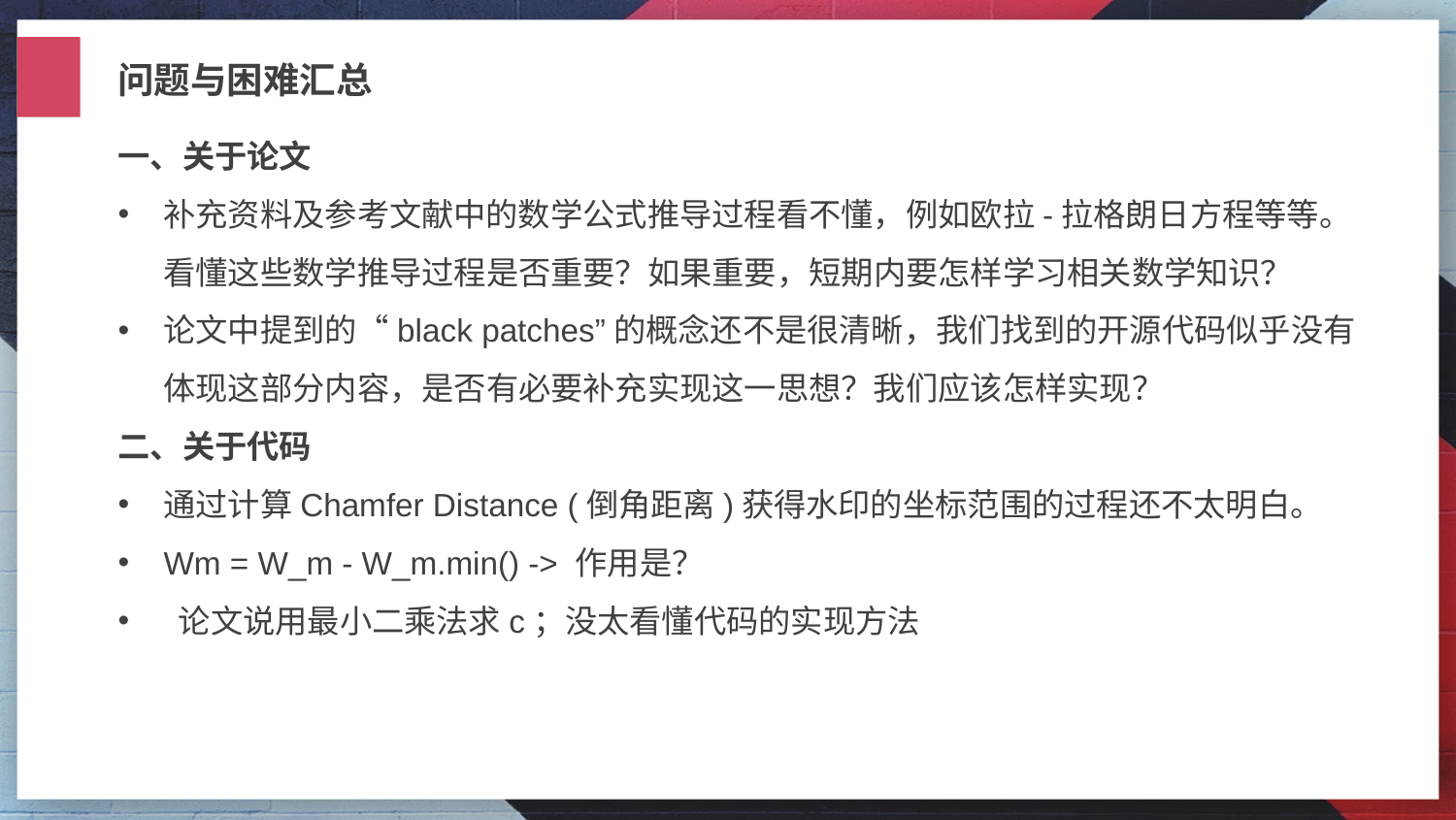

问题与困难汇总
一、关于论文
补充资料及参考文献中的数学公式推导过程看不懂，例如欧拉-拉格朗日方程等等。看懂这些数学推导过程是否重要？如果重要，短期内要怎样学习相关数学知识？
论文中提到的“black patches”的概念还不是很清晰，我们找到的开源代码似乎没有体现这部分内容，是否有必要补充实现这一思想？我们应该怎样实现？
二、关于代码
通过计算Chamfer Distance (倒角距离)获得水印的坐标范围的过程还不太明白。
Wm = W_m - W_m.min() -> 作用是？
 论文说用最小二乘法求c；没太看懂代码的实现方法